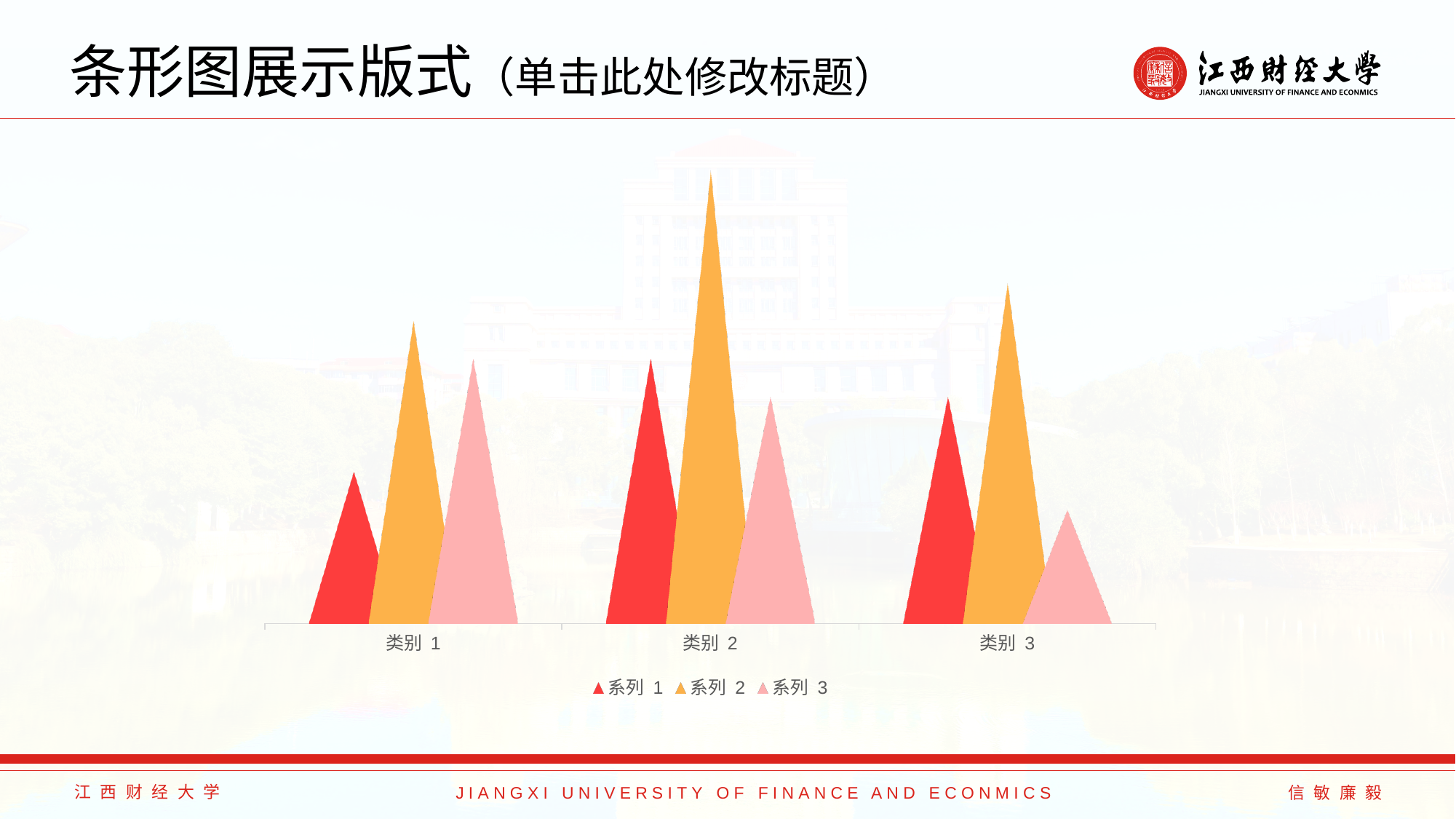

# 条形图展示版式（单击此处修改标题）

### Chart

| Category | 系列 1 | 系列 2 | 系列 3 |
|---|---|---|---|
| 类别 1 | 0.4 | 0.8 | 0.7 |
| 类别 2 | 0.7 | 1.2 | 0.6 |
| 类别 3 | 0.6 | 0.9 | 0.3 |